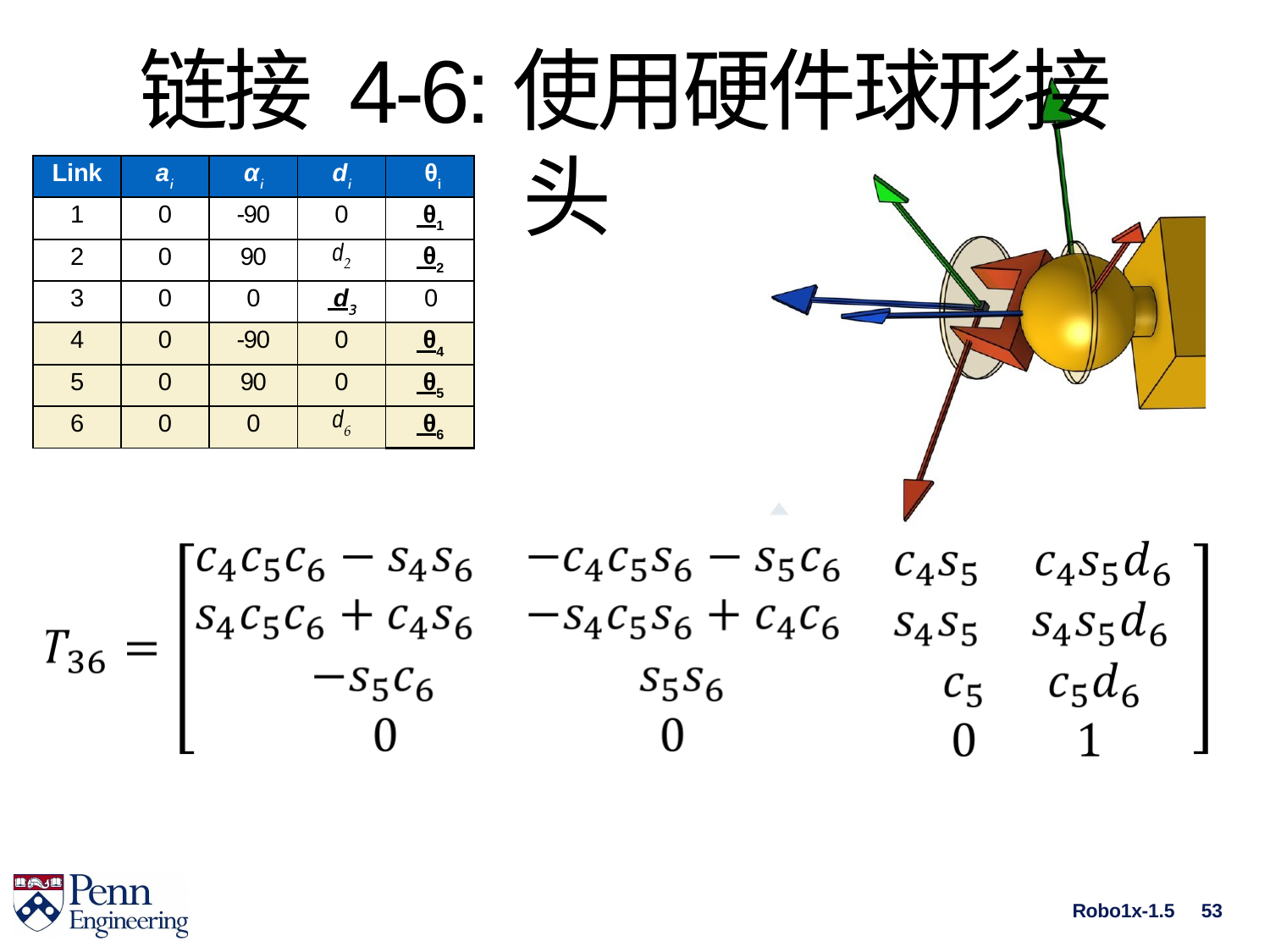

链接 4-6:使用硬件球形接头

| Link | ai | αi | di | θi |
| --- | --- | --- | --- | --- |
| 1 | 0 | -90 | 0 | θ1 |
| 2 | 0 | 90 | d2 | θ2 |
| 3 | 0 | 0 | d3 | 0 |
| 4 | 0 | -90 | 0 | θ4 |
| 5 | 0 | 90 | 0 | θ5 |
| 6 | 0 | 0 | d6 | θ6 |

Robo1x-1.5
53